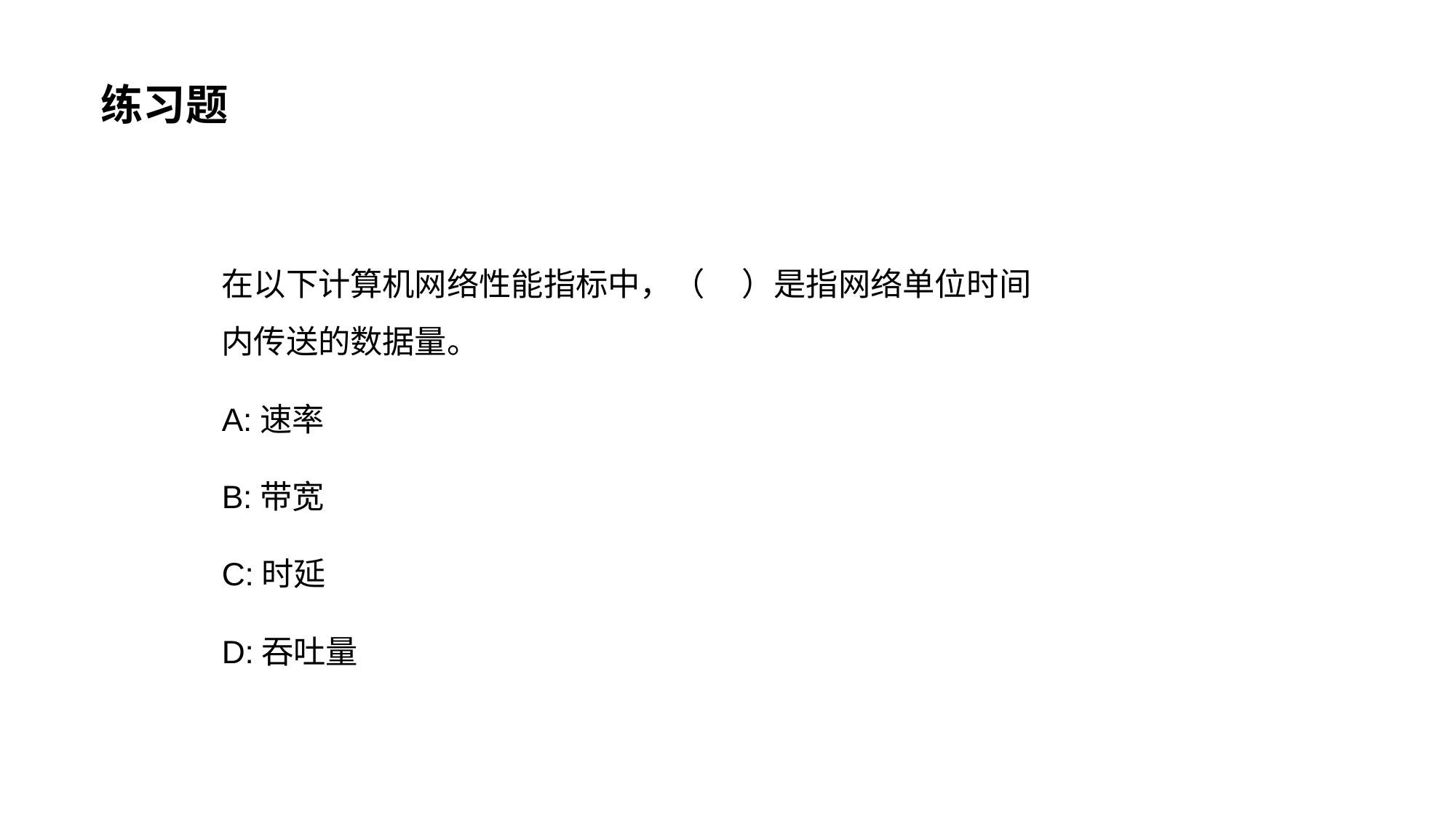

练习题
在以下计算机网络性能指标中，（A）是指网络单位时间内传送的数据量。

A:速率

B:带宽

C:时延

D:吞吐量